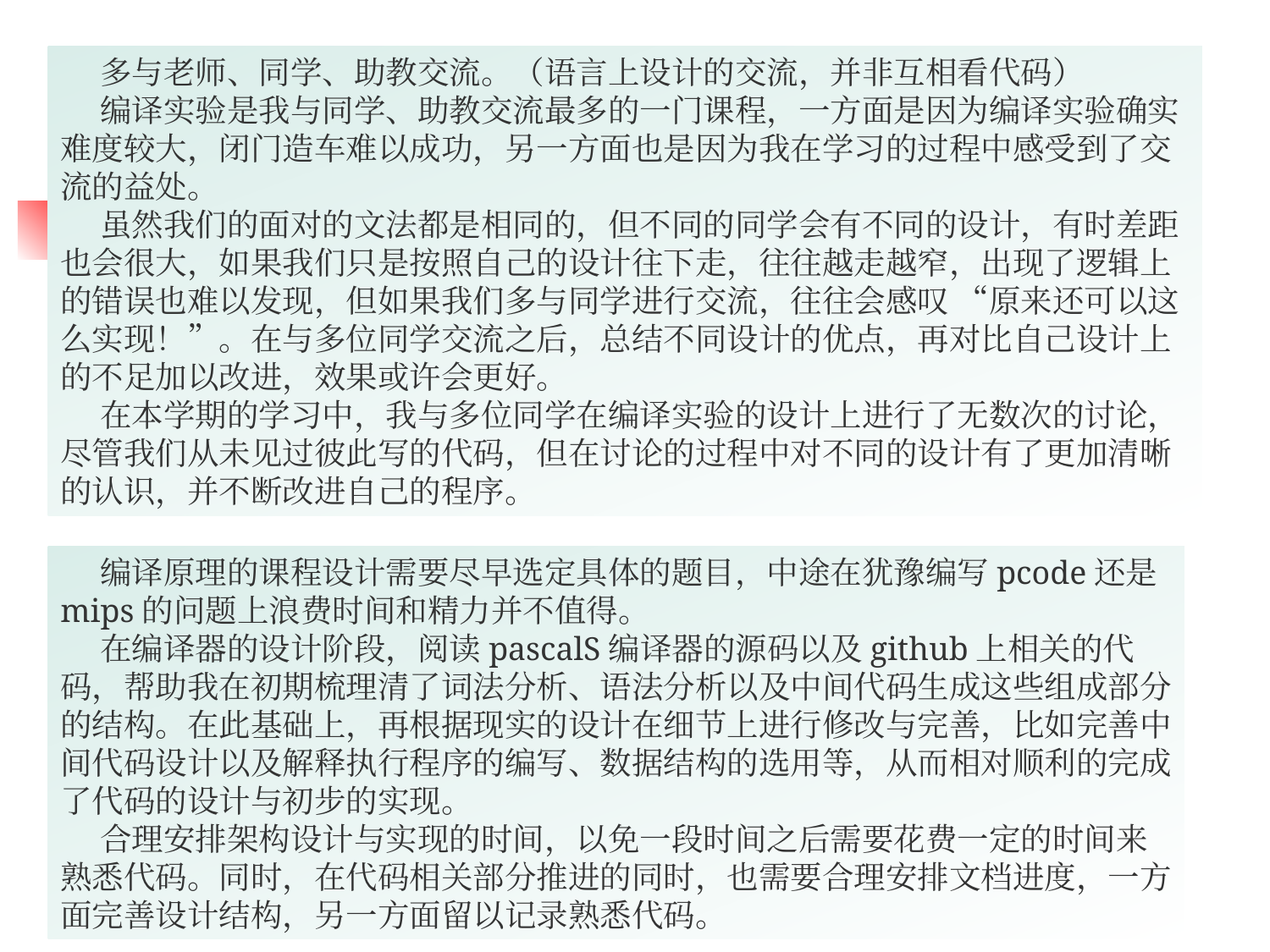

多与老师、同学、助教交流。（语言上设计的交流，并非互相看代码）
    编译实验是我与同学、助教交流最多的一门课程，一方面是因为编译实验确实难度较大，闭门造车难以成功，另一方面也是因为我在学习的过程中感受到了交流的益处。
    虽然我们的面对的文法都是相同的，但不同的同学会有不同的设计，有时差距也会很大，如果我们只是按照自己的设计往下走，往往越走越窄，出现了逻辑上的错误也难以发现，但如果我们多与同学进行交流，往往会感叹 “原来还可以这么实现！”。在与多位同学交流之后，总结不同设计的优点，再对比自己设计上的不足加以改进，效果或许会更好。
    在本学期的学习中，我与多位同学在编译实验的设计上进行了无数次的讨论，尽管我们从未见过彼此写的代码，但在讨论的过程中对不同的设计有了更加清晰的认识，并不断改进自己的程序。
    编译原理的课程设计需要尽早选定具体的题目，中途在犹豫编写pcode还是mips的问题上浪费时间和精力并不值得。
    在编译器的设计阶段，阅读pascalS编译器的源码以及github上相关的代码，帮助我在初期梳理清了词法分析、语法分析以及中间代码生成这些组成部分的结构。在此基础上，再根据现实的设计在细节上进行修改与完善，比如完善中间代码设计以及解释执行程序的编写、数据结构的选用等，从而相对顺利的完成了代码的设计与初步的实现。
    合理安排架构设计与实现的时间，以免一段时间之后需要花费一定的时间来熟悉代码。同时，在代码相关部分推进的同时，也需要合理安排文档进度，一方面完善设计结构，另一方面留以记录熟悉代码。